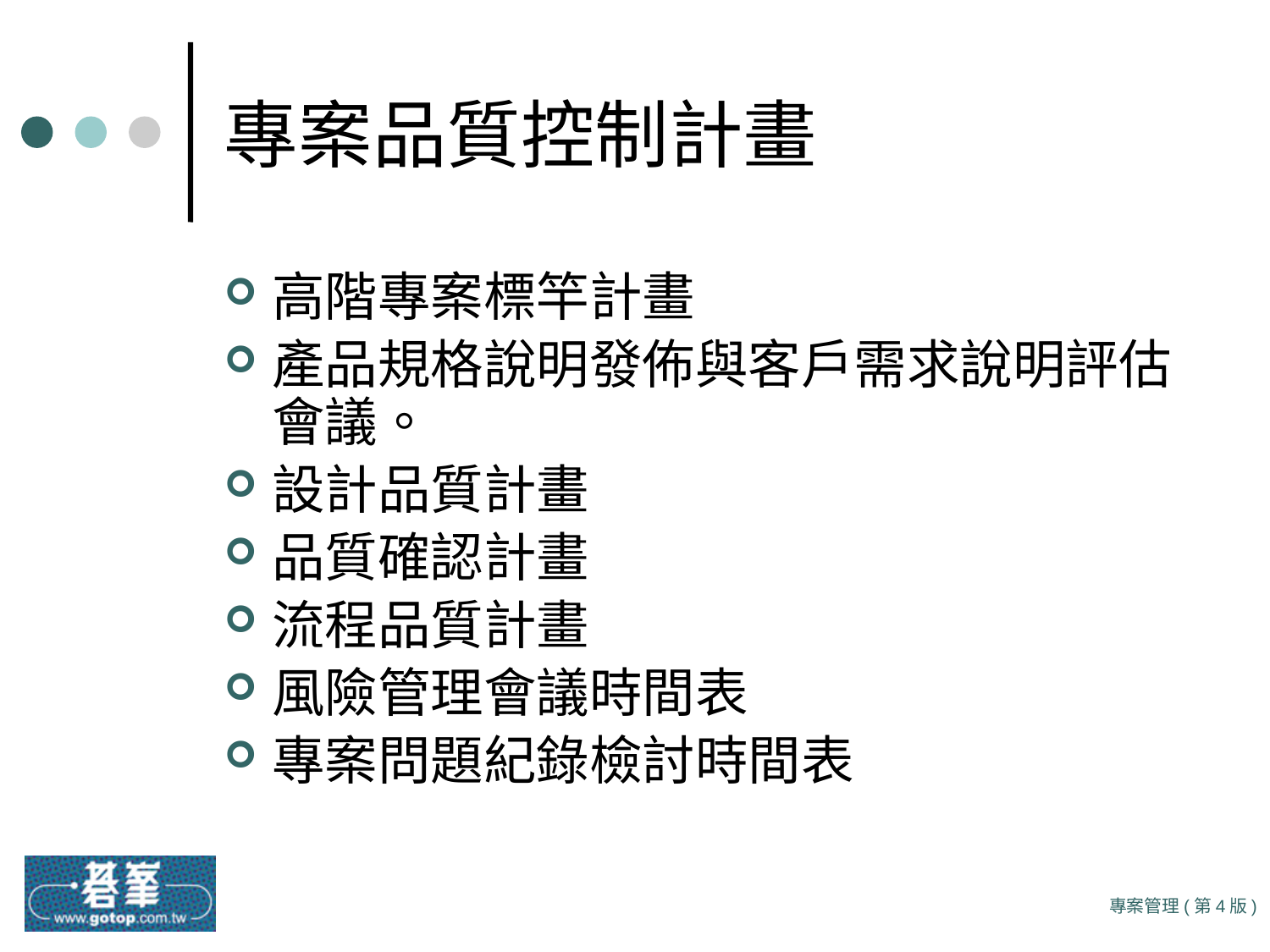

# 專案品質控制計畫
高階專案標竿計畫
產品規格說明發佈與客戶需求說明評估會議。
設計品質計畫
品質確認計畫
流程品質計畫
風險管理會議時間表
專案問題紀錄檢討時間表
專案管理(第4版)